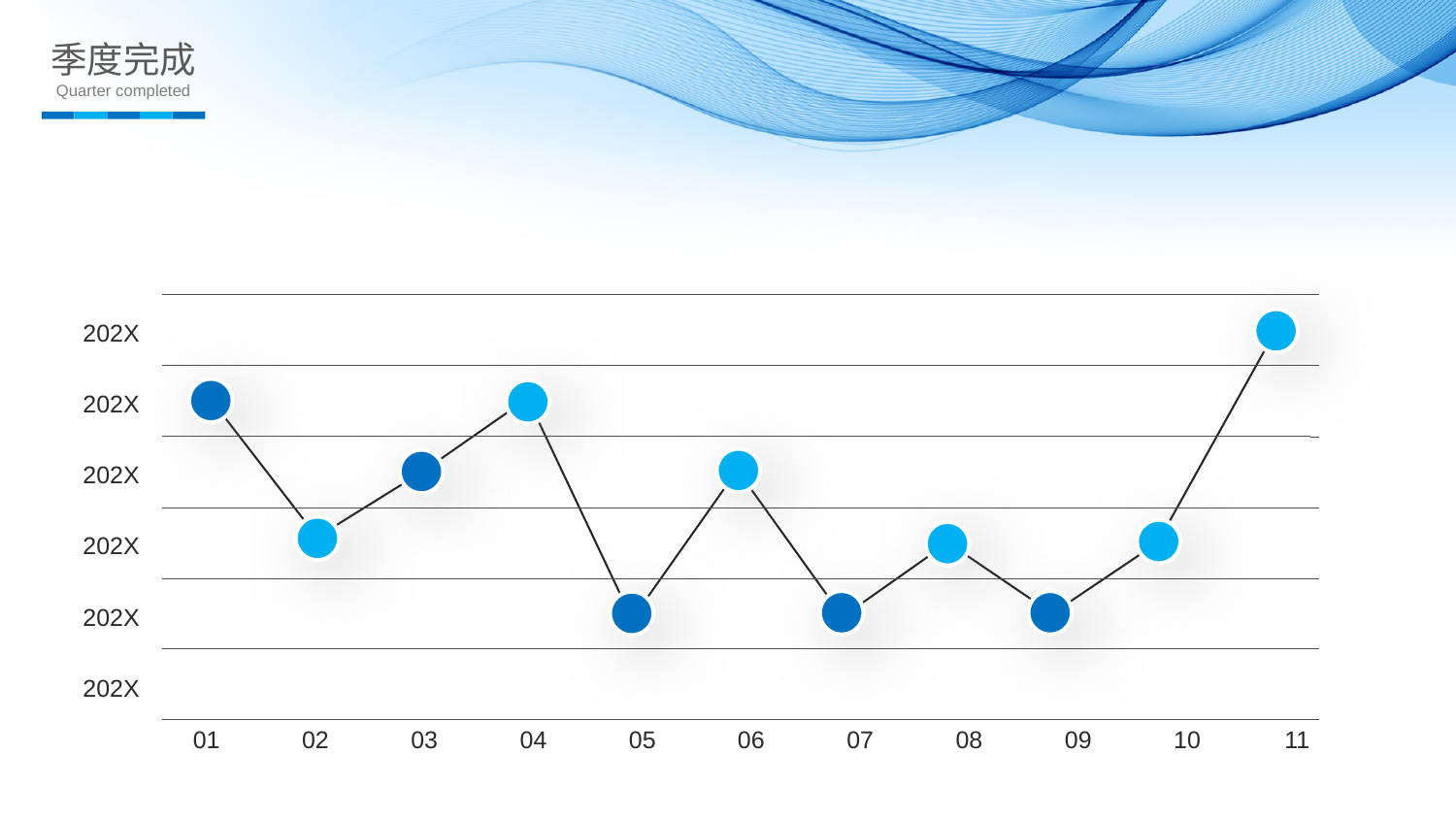

季度完成
Quarter completed

202X
202X
202X
202X
202X
202X
01
02
03
04
05
06
07
08
09
10
11